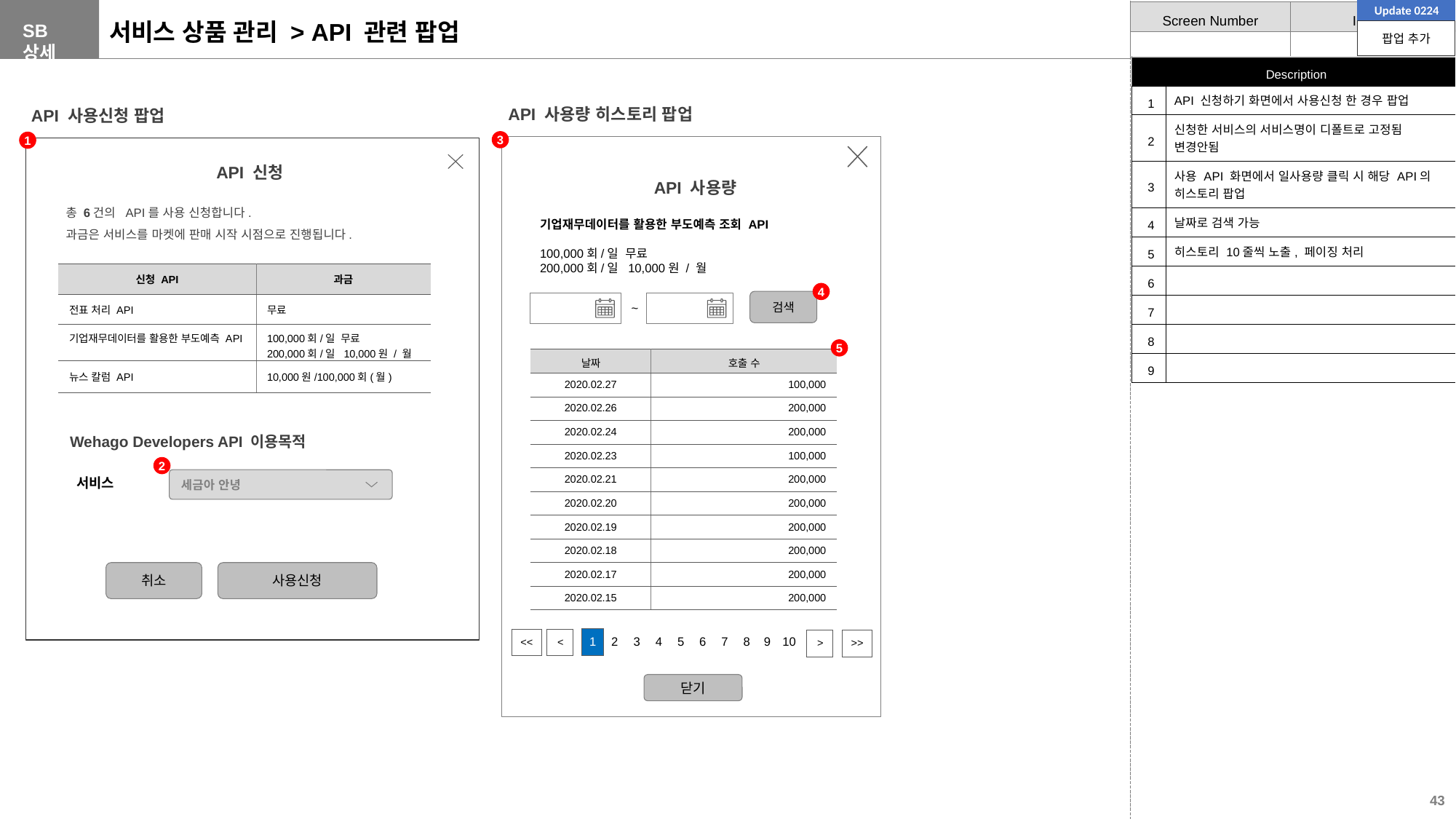

Update 0224
# 서비스 상품 관리 > API 관련 팝업
팝업 추가
| Description |  |
| --- | --- |
| 1 | API 신청하기 화면에서 사용신청 한 경우 팝업 |
| 2 | 신청한 서비스의 서비스명이 디폴트로 고정됨 변경안됨 |
| 3 | 사용 API 화면에서 일사용량 클릭 시 해당 API의 히스토리 팝업 |
| 4 | 날짜로 검색 가능 |
| 5 | 히스토리 10줄씩 노출, 페이징 처리 |
| 6 |  |
| 7 |  |
| 8 |  |
| 9 |  |
API 사용량 히스토리 팝업
API 사용신청 팝업
3
1

API 신청

API 사용량
총 6건의  API를 사용 신청합니다.
과금은 서비스를 마켓에 판매 시작 시점으로 진행됩니다.
기업재무데이터를 활용한 부도예측 조회 API

100,000회/일  무료
200,000회/일  10,000원 / 월
| 신청 API | 과금 |
| --- | --- |
| 전표 처리 API | 무료 |
| 기업재무데이터를 활용한 부도예측 API | 100,000회/일 무료 200,000회/일 10,000원 / 월 |
| 뉴스 칼럼 API | 10,000원/100,000회(월) |
4
검색

~

5
| 날짜 | 호출 수 |
| --- | --- |
| 2020.02.27 | 100,000 |
| 2020.02.26 | 200,000 |
| 2020.02.24 | 200,000 |
| 2020.02.23 | 100,000 |
| 2020.02.21 | 200,000 |
| 2020.02.20 | 200,000 |
| 2020.02.19 | 200,000 |
| 2020.02.18 | 200,000 |
| 2020.02.17 | 200,000 |
| 2020.02.15 | 200,000 |
Wehago Developers API 이용목적
2
서비스
세금아 안녕

취소
사용신청
| 1 | 2 | 3 | 4 | 5 | 6 | 7 | 8 | 9 | 10 |
| --- | --- | --- | --- | --- | --- | --- | --- | --- | --- |
| << |
| --- |
| < |
| --- |
| > |
| --- |
| >> |
| --- |
닫기